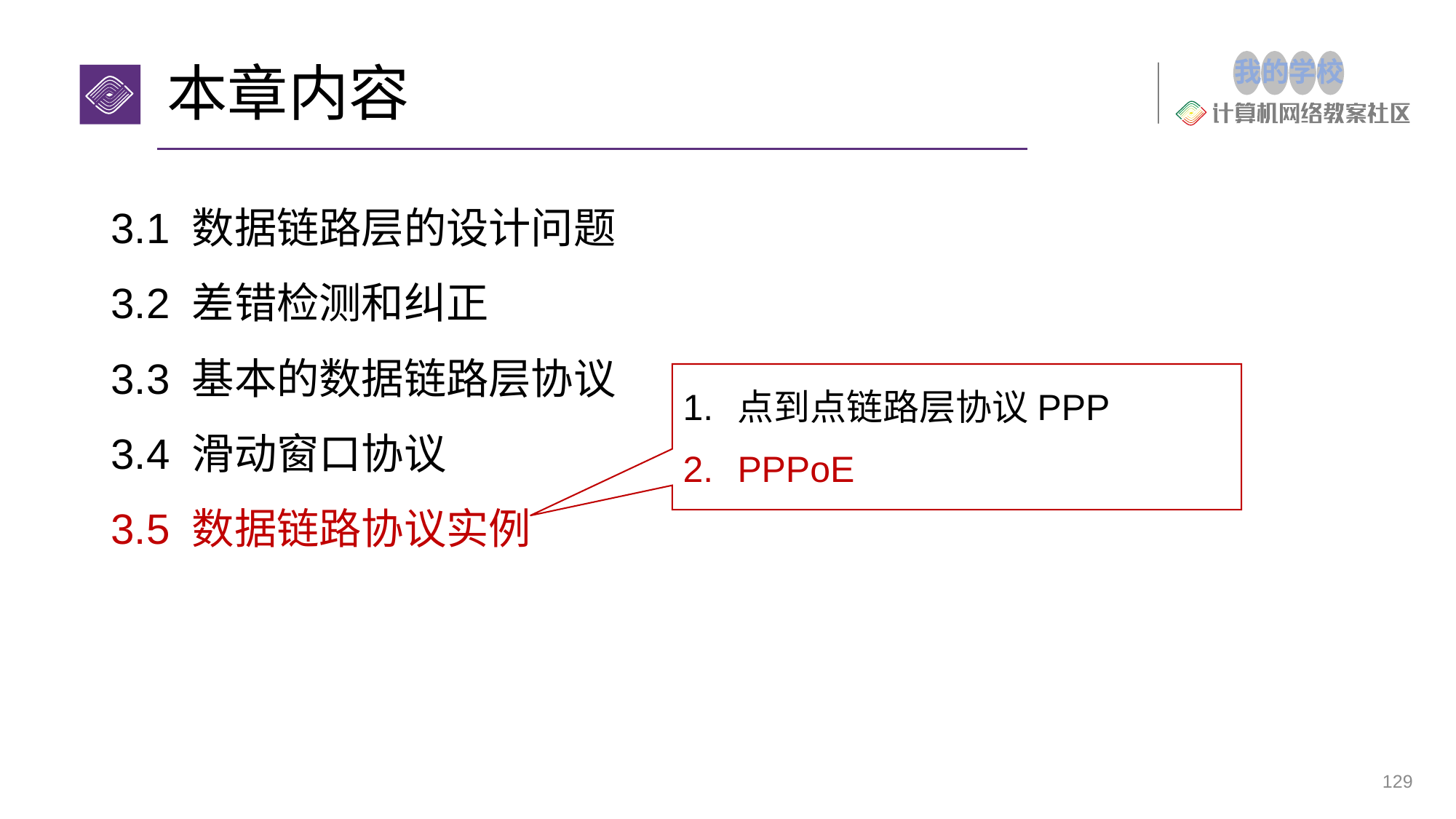

# 本章内容
3.1 数据链路层的设计问题
3.2 差错检测和纠正
3.3 基本的数据链路层协议
3.4 滑动窗口协议
3.5 数据链路协议实例
点到点链路层协议PPP
PPPoE
129